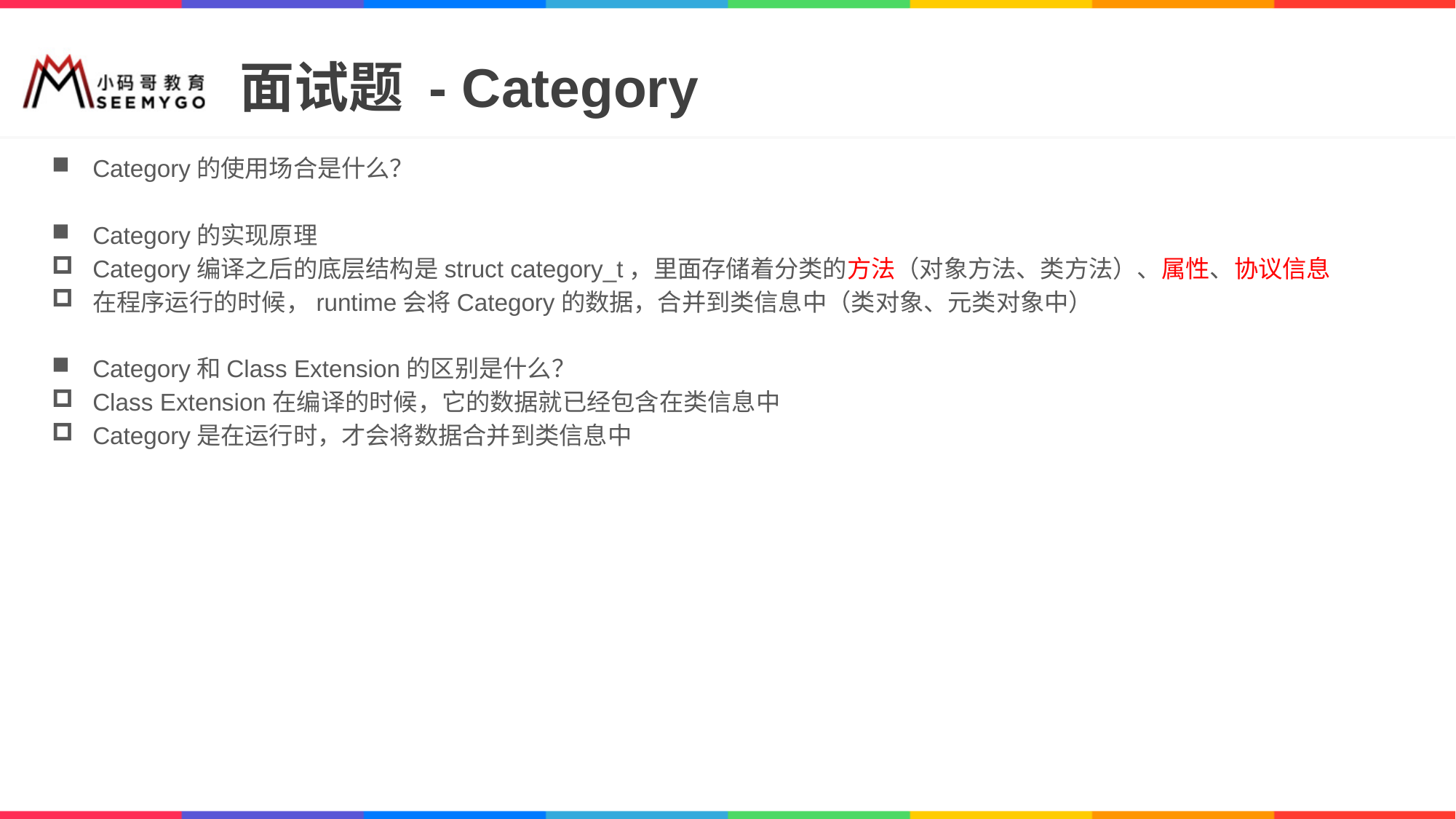

# 面试题 - Category
Category的使用场合是什么？

Category的实现原理
Category编译之后的底层结构是struct category_t，里面存储着分类的方法（对象方法、类方法）、属性、协议信息
在程序运行的时候，runtime会将Category的数据，合并到类信息中（类对象、元类对象中）

Category和Class Extension的区别是什么？
Class Extension在编译的时候，它的数据就已经包含在类信息中
Category是在运行时，才会将数据合并到类信息中